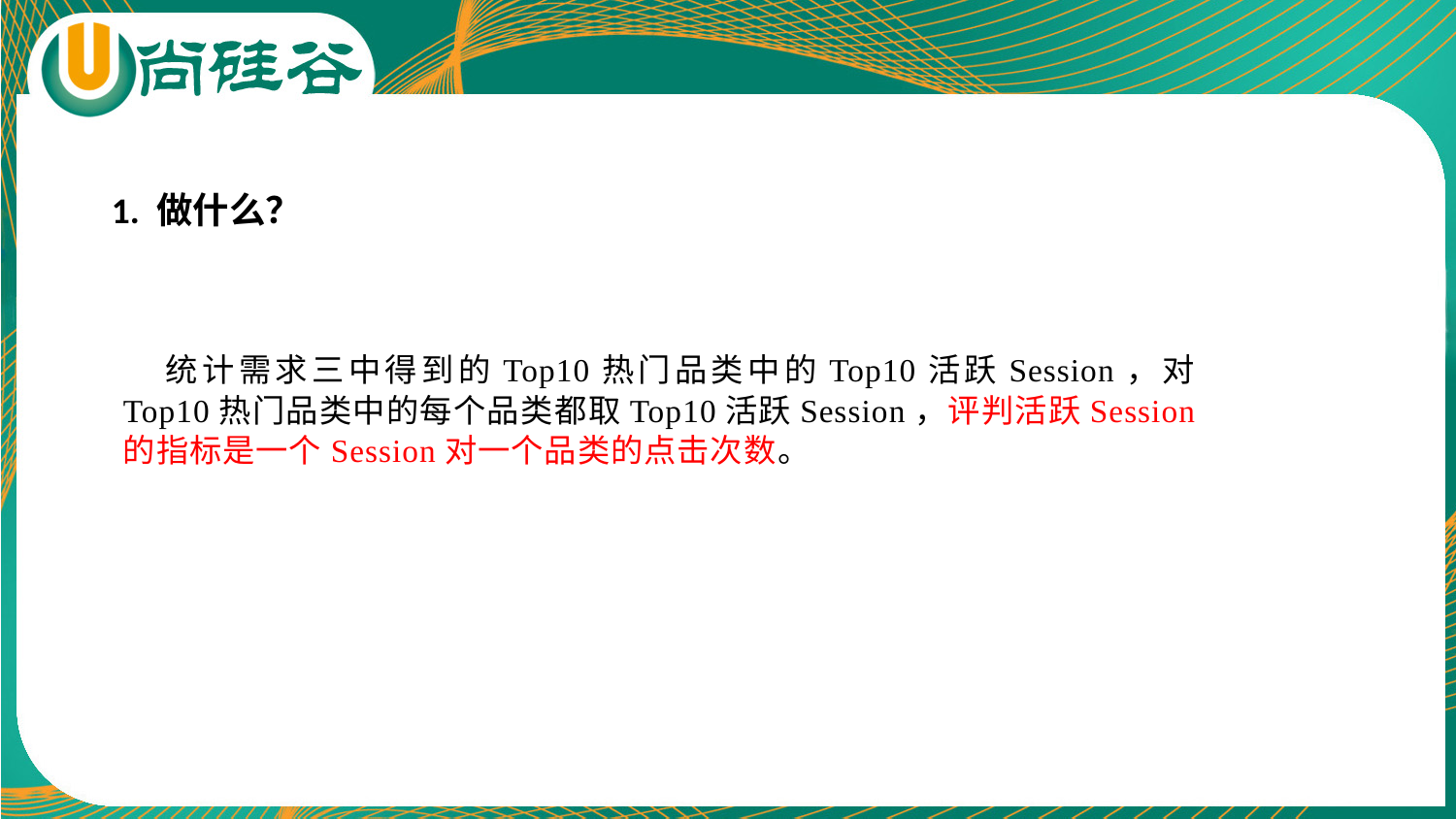

1. 做什么？
统计需求三中得到的Top10热门品类中的Top10活跃Session，对Top10热门品类中的每个品类都取Top10活跃Session，评判活跃Session的指标是一个Session对一个品类的点击次数。